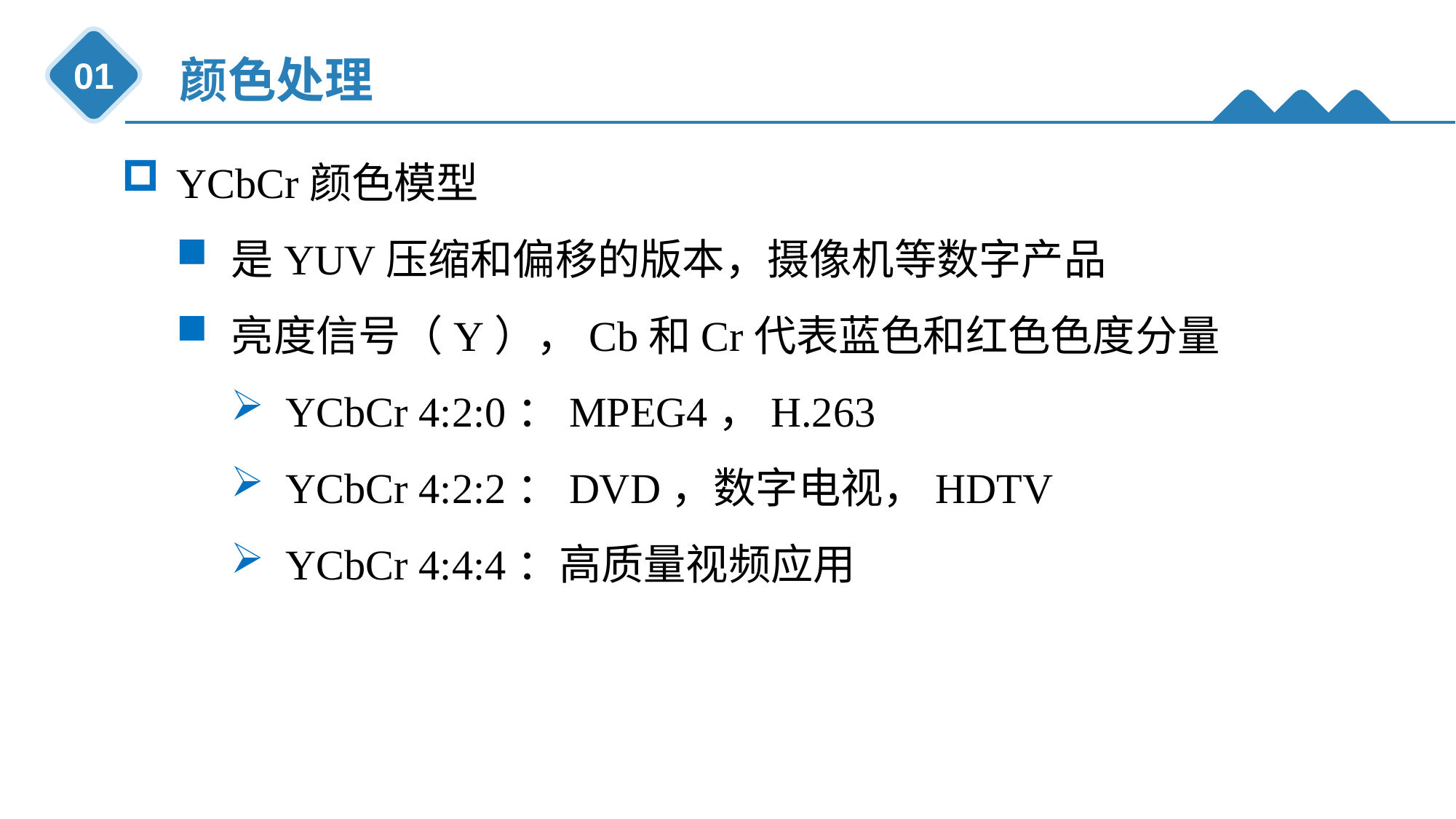

颜色处理
01

YCbCr颜色模型
是YUV压缩和偏移的版本，摄像机等数字产品
亮度信号（Y），Cb和Cr代表蓝色和红色色度分量
YCbCr 4:2:0：MPEG4，H.263
YCbCr 4:2:2：DVD，数字电视，HDTV
YCbCr 4:4:4：高质量视频应用